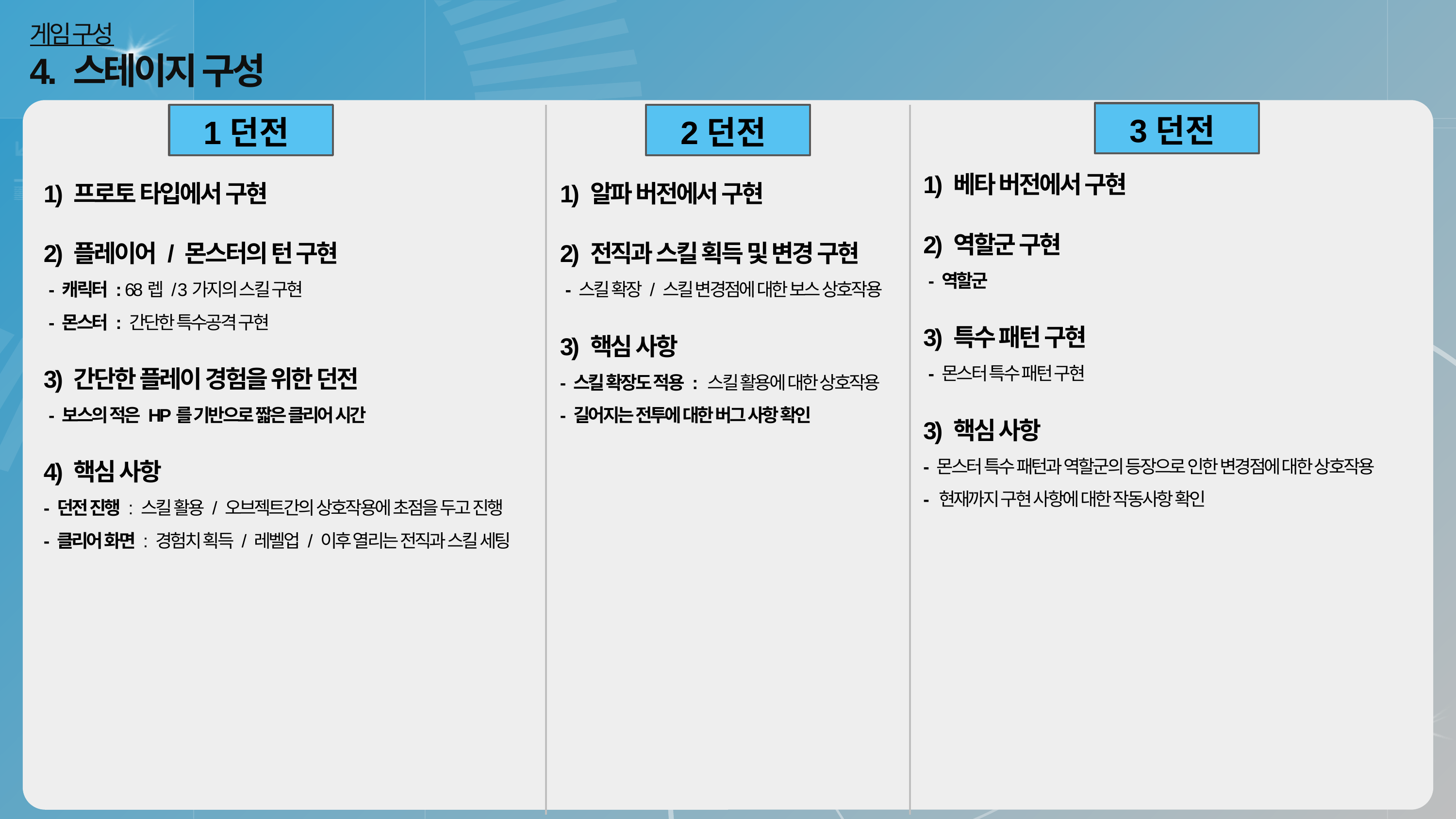

게임 구성
4. 스테이지 구성

3던전
1던전
2던전
1) 베타 버전에서 구현

2) 역할군 구현
 - 역할군

3) 특수 패턴 구현
 - 몬스터 특수 패턴 구현

3) 핵심 사항
- 몬스터 특수 패턴과 역할군의 등장으로 인한 변경점에 대한 상호작용
- 현재까지 구현 사항에 대한 작동사항 확인

1) 프로토 타입에서 구현

2) 플레이어 / 몬스터의 턴 구현
 - 캐릭터 : 68렙 / 3가지의 스킬 구현
 - 몬스터 : 간단한 특수공격 구현

3) 간단한 플레이 경험을 위한 던전
 - 보스의 적은 HP를 기반으로 짧은 클리어 시간

4) 핵심 사항
- 던전 진행 : 스킬 활용 / 오브젝트간의 상호작용에 초점을 두고 진행
- 클리어 화면 : 경험치 획득 / 레벨업 / 이후 열리는 전직과 스킬 세팅

1) 알파 버전에서 구현

2) 전직과 스킬 획득 및 변경 구현
 - 스킬 확장 / 스킬 변경점에 대한 보스 상호작용

3) 핵심 사항
- 스킬 확장도 적용 : 스킬 활용에 대한 상호작용
- 길어지는 전투에 대한 버그 사항 확인